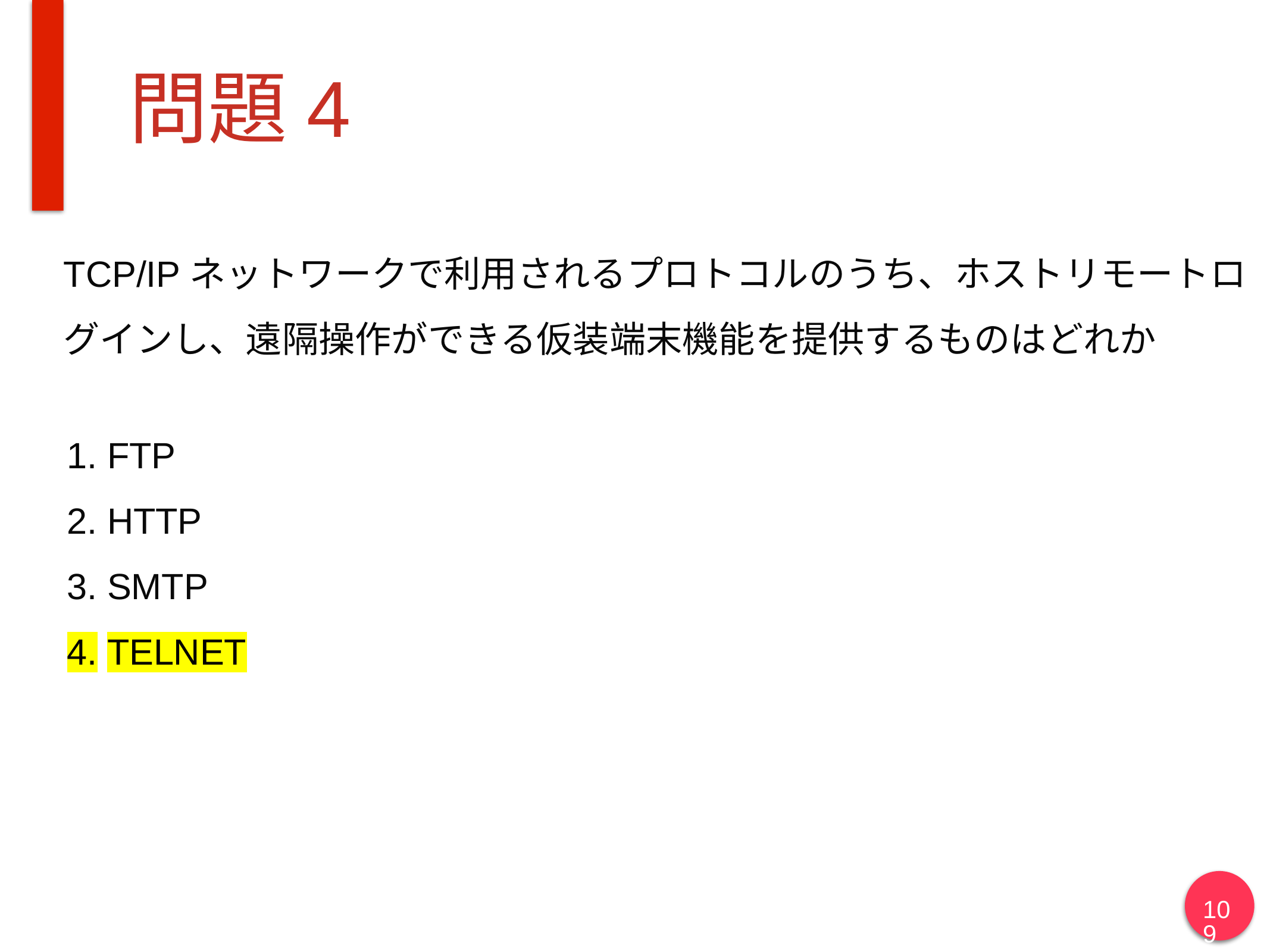

# 問題4
TCP/IPネットワークで利用されるプロトコルのうち、ホストリモートログインし、遠隔操作ができる仮装端末機能を提供するものはどれか

FTP
HTTP
SMTP
TELNET
109